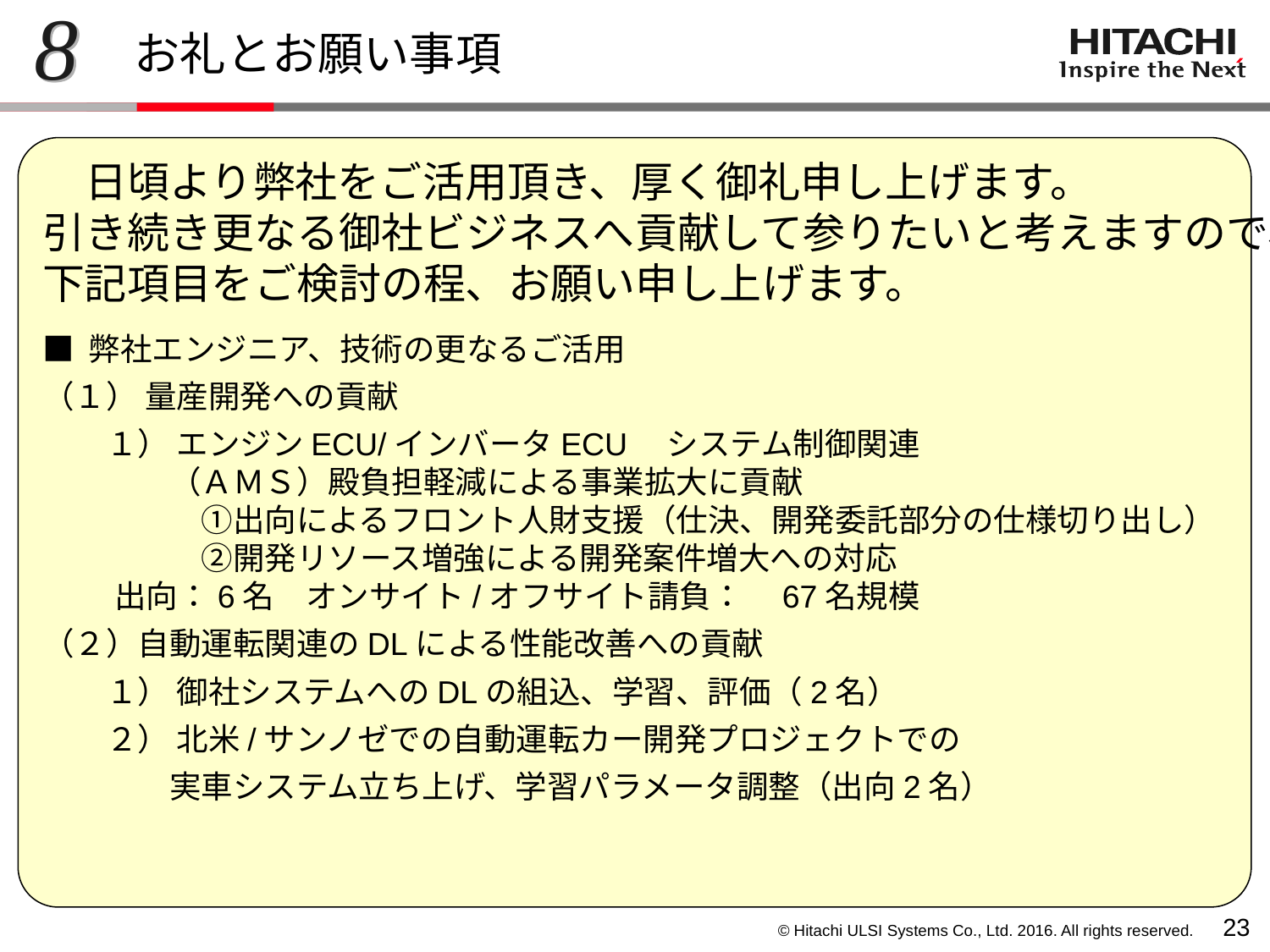

8.
お礼とお願い事項
　日頃より弊社をご活用頂き、厚く御礼申し上げます。
引き続き更なる御社ビジネスへ貢献して参りたいと考えますので、
下記項目をご検討の程、お願い申し上げます。
■ 弊社エンジニア、技術の更なるご活用
（１） 量産開発への貢献
　　１） エンジンECU/インバータECU　システム制御関連
　　　　（ＡＭＳ）殿負担軽減による事業拡大に貢献
　　　　　①出向によるフロント人財支援（仕決、開発委託部分の仕様切り出し）
　　　　　②開発リソース増強による開発案件増大への対応
         出向：6名　オンサイト/オフサイト請負：　67名規模
（２）自動運転関連のDLによる性能改善への貢献
　　１） 御社システムへのDLの組込、学習、評価（2名）
　　２） 北米/サンノゼでの自動運転カー開発プロジェクトでの
　　　　実車システム立ち上げ、学習パラメータ調整（出向2名）
23